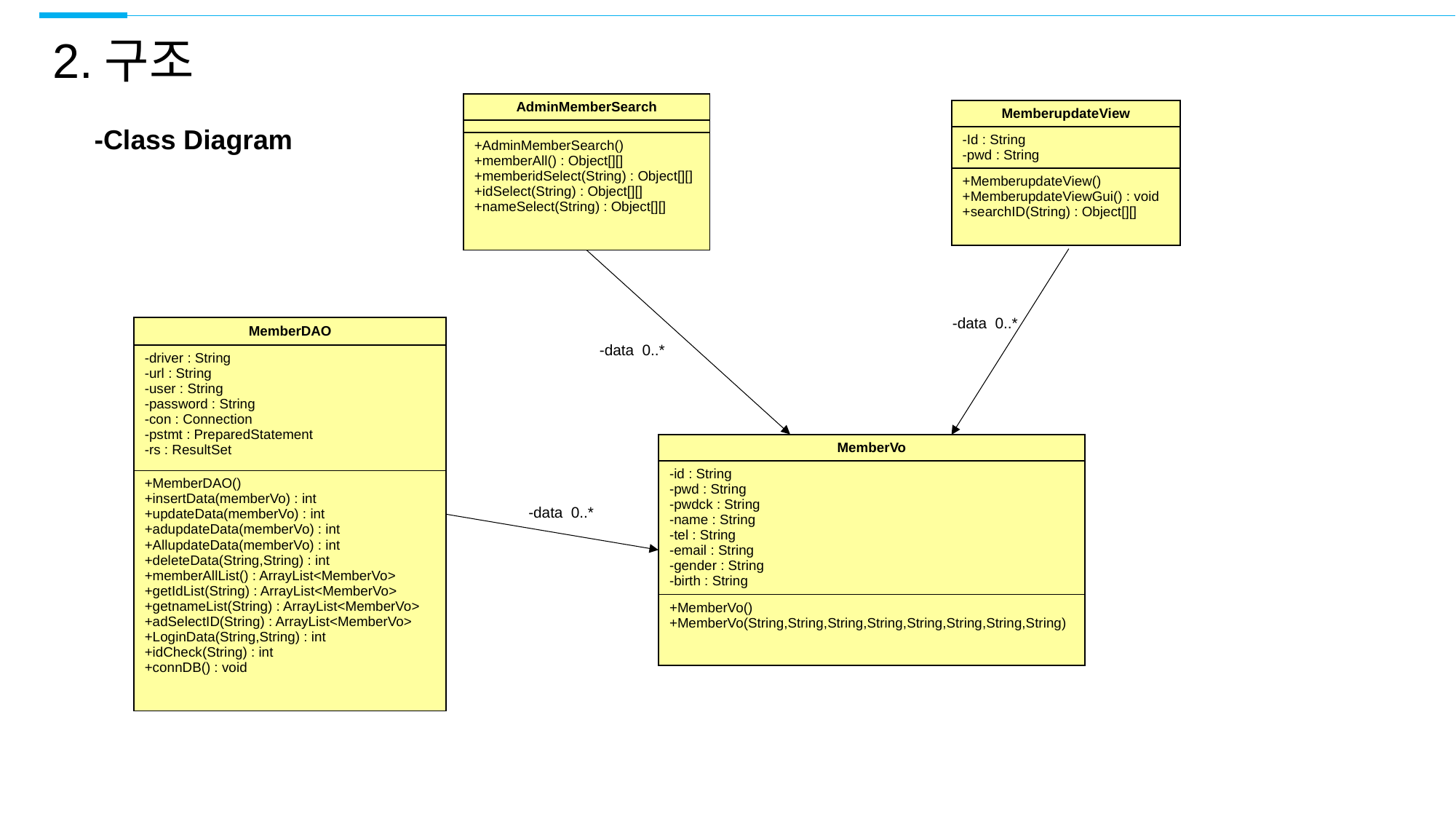

2.구조
| AdminMemberSearch |
| --- |
|  |
| +AdminMemberSearch() +memberAll() : Object[][] +memberidSelect(String) : Object[][] +idSelect(String) : Object[][] +nameSelect(String) : Object[][] |
| MemberupdateView |
| --- |
| -Id : String -pwd : String |
| +MemberupdateView() +MemberupdateViewGui() : void +searchID(String) : Object[][] |
-Class Diagram

-data  0..*
| MemberDAO |
| --- |
| -driver : String -url : String -user : String -password : String -con : Connection -pstmt : PreparedStatement -rs : ResultSet |
| +MemberDAO() +insertData(memberVo) : int +updateData(memberVo) : int +adupdateData(memberVo) : int +AllupdateData(memberVo) : int +deleteData(String,String) : int +memberAllList() : ArrayList<MemberVo> +getIdList(String) : ArrayList<MemberVo> +getnameList(String) : ArrayList<MemberVo> +adSelectID(String) : ArrayList<MemberVo> +LoginData(String,String) : int +idCheck(String) : int +connDB() : void |
-data  0..*
| MemberVo |
| --- |
| -id : String -pwd : String -pwdck : String -name : String -tel : String -email : String -gender : String -birth : String |
| +MemberVo() +MemberVo(String,String,String,String,String,String,String,String) |
-data  0..*